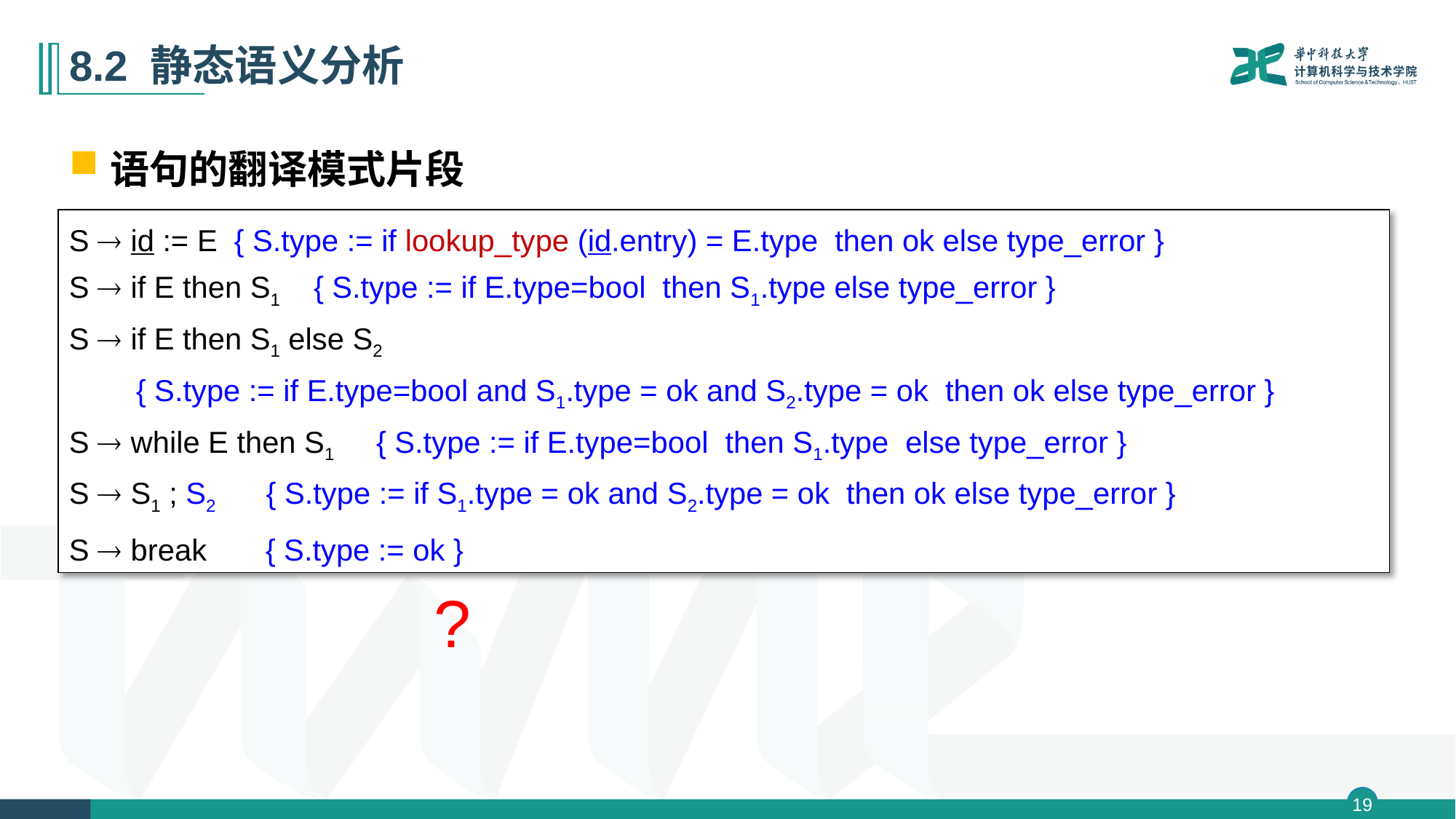

# 8.2 静态语义分析
语句的翻译模式片段
S → id := E  { S.type := if lookup_type (id.entry) = E.type  then ok else type_error }
S → if E then S1    { S.type := if E.type=bool  then S1.type else type_error }
S → if E then S1 else S2
        { S.type := if E.type=bool and S1.type = ok and S2.type = ok  then ok else type_error }
S → while E then S1     { S.type := if E.type=bool  then S1.type  else type_error }
S → S1 ; S2      { S.type := if S1.type = ok and S2.type = ok  then ok else type_error }
S → break       { S.type := ok }
?